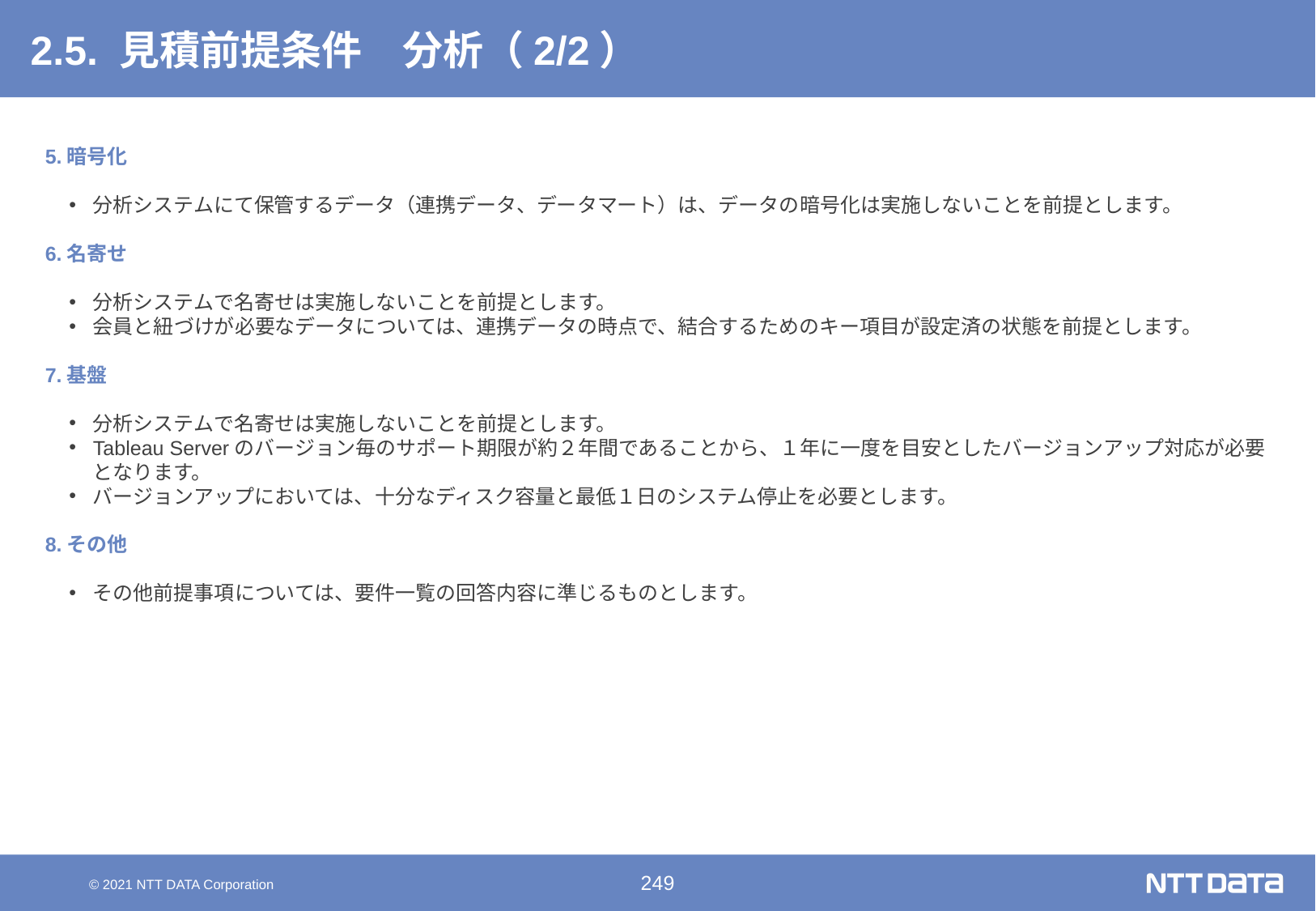

# 2.5. 見積前提条件　分析（2/2）
5.暗号化

分析システムにて保管するデータ（連携データ、データマート）は、データの暗号化は実施しないことを前提とします。

6.名寄せ

分析システムで名寄せは実施しないことを前提とします。
会員と紐づけが必要なデータについては、連携データの時点で、結合するためのキー項目が設定済の状態を前提とします。

7.基盤

分析システムで名寄せは実施しないことを前提とします。
Tableau Serverのバージョン毎のサポート期限が約２年間であることから、１年に一度を目安としたバージョンアップ対応が必要となります。
バージョンアップにおいては、十分なディスク容量と最低１日のシステム停止を必要とします。

8.その他

その他前提事項については、要件一覧の回答内容に準じるものとします。